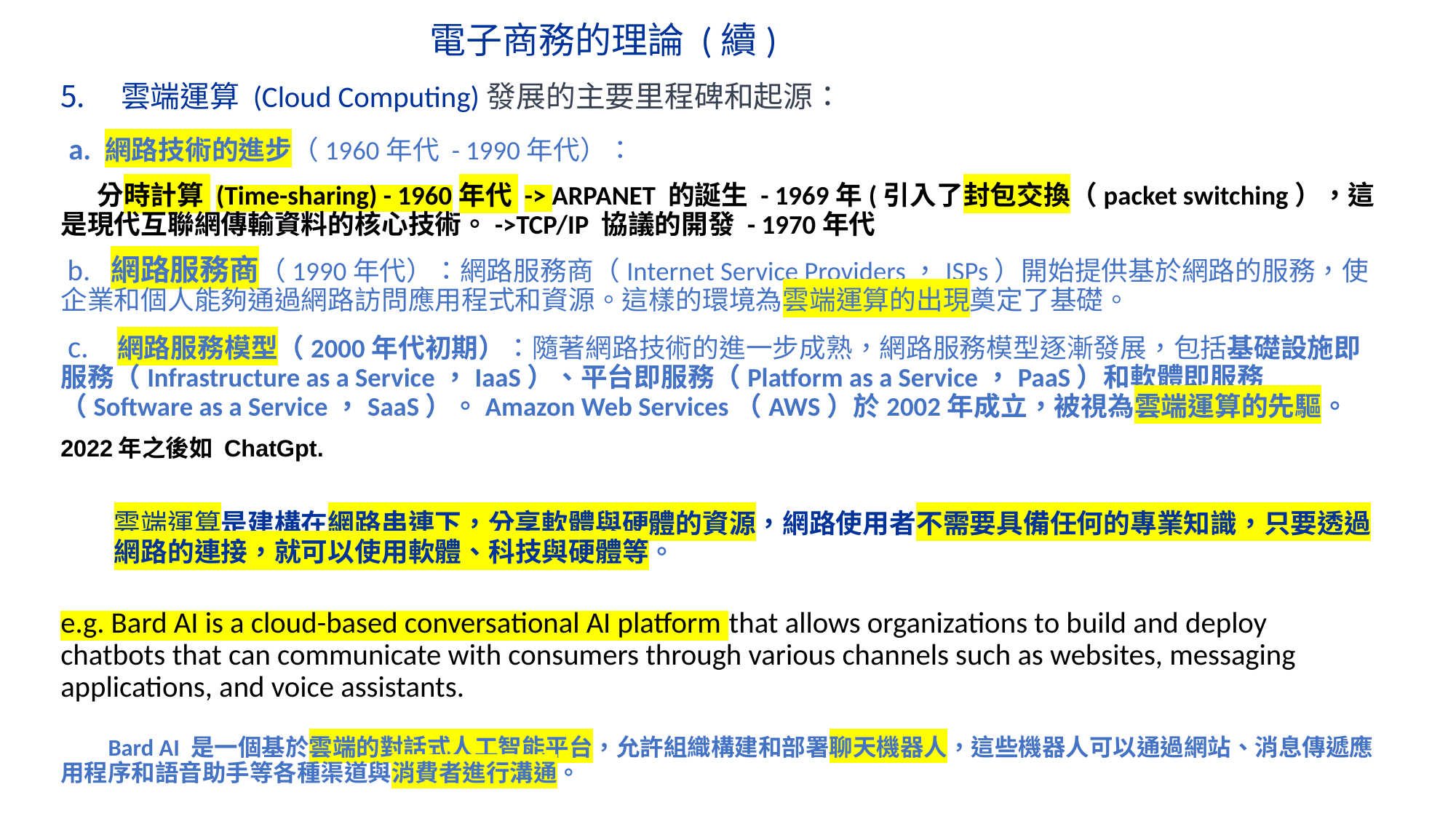

# 電子商務的理論 (續)
雲端運算 (Cloud Computing)發展的主要里程碑和起源：
 a. 網路技術的進步（1960年代 - 1990年代）：
     分時計算 (Time-sharing) - 1960年代 -> ARPANET 的誕生 - 1969年(引入了封包交換（packet switching），這是現代互聯網傳輸資料的核心技術。->TCP/IP 協議的開發 - 1970年代
 b.  網路服務商（1990年代）：網路服務商（Internet Service Providers，ISPs）開始提供基於網路的服務，使企業和個人能夠通過網路訪問應用程式和資源。這樣的環境為雲端運算的出現奠定了基礎。
 c.   網路服務模型（2000年代初期）：隨著網路技術的進一步成熟，網路服務模型逐漸發展，包括基礎設施即服務（Infrastructure as a Service，IaaS）、平台即服務（Platform as a Service，PaaS）和軟體即服務（Software as a Service，SaaS）。Amazon Web Services（AWS）於2002年成立，被視為雲端運算的先驅。
2022年之後如 ChatGpt.

雲端運算是建構在網路串連下，分享軟體與硬體的資源，網路使用者不需要具備任何的專業知識，只要透過網路的連接，就可以使用軟體、科技與硬體等。

e.g. Bard AI is a cloud-based conversational AI platform that allows organizations to build and deploy chatbots that can communicate with consumers through various channels such as websites, messaging applications, and voice assistants.
         Bard AI 是一個基於雲端的對話式人工智能平台，允許組織構建和部署聊天機器人，這些機器人可以通過網站、消息傳遞應用程序和語音助手等各種渠道與消費者進行溝通。